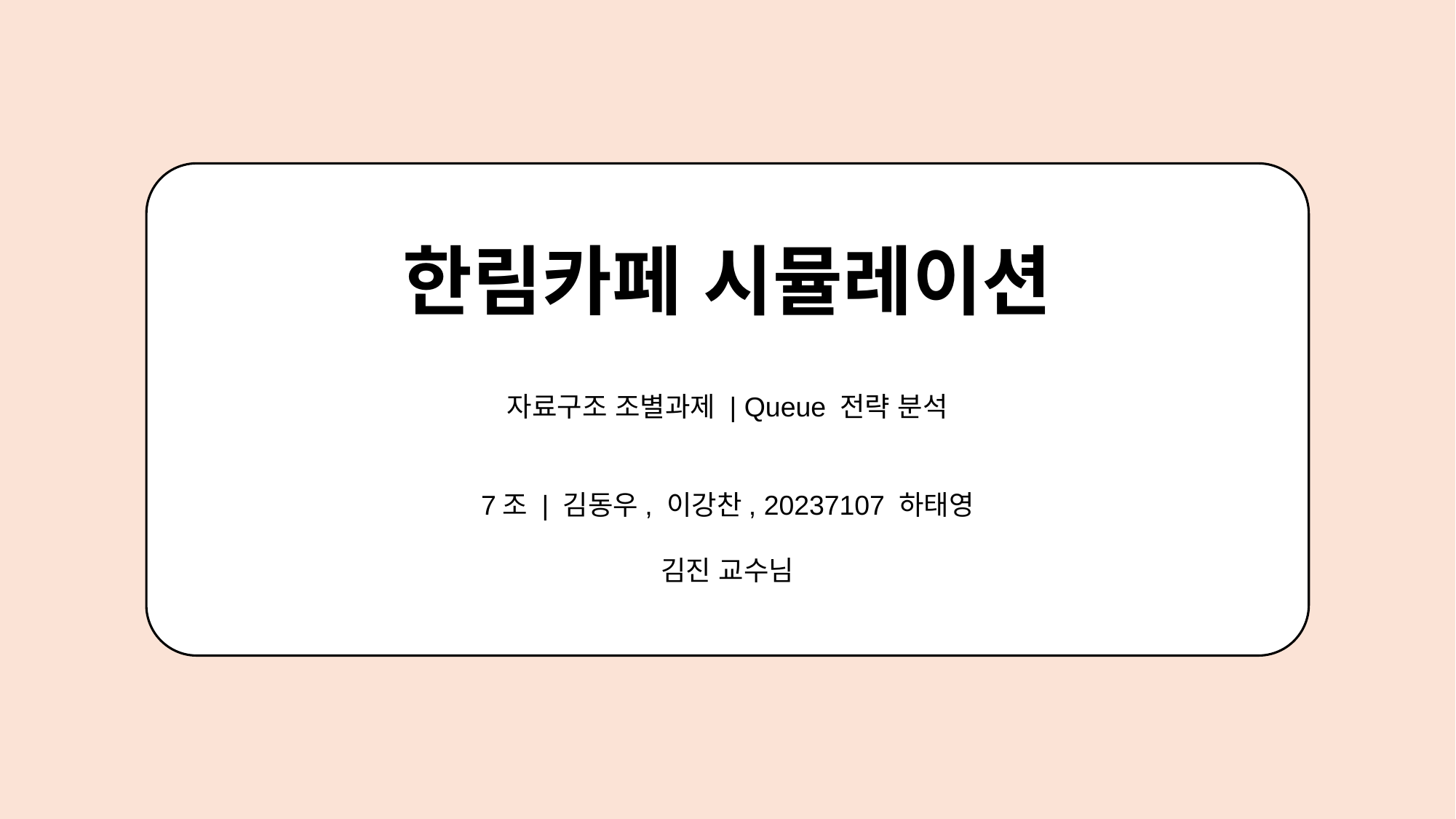

한림카페 시뮬레이션

자료구조 조별과제 | Queue 전략 분석

7조 | 김동우, 이강찬, 20237107 하태영

김진 교수님